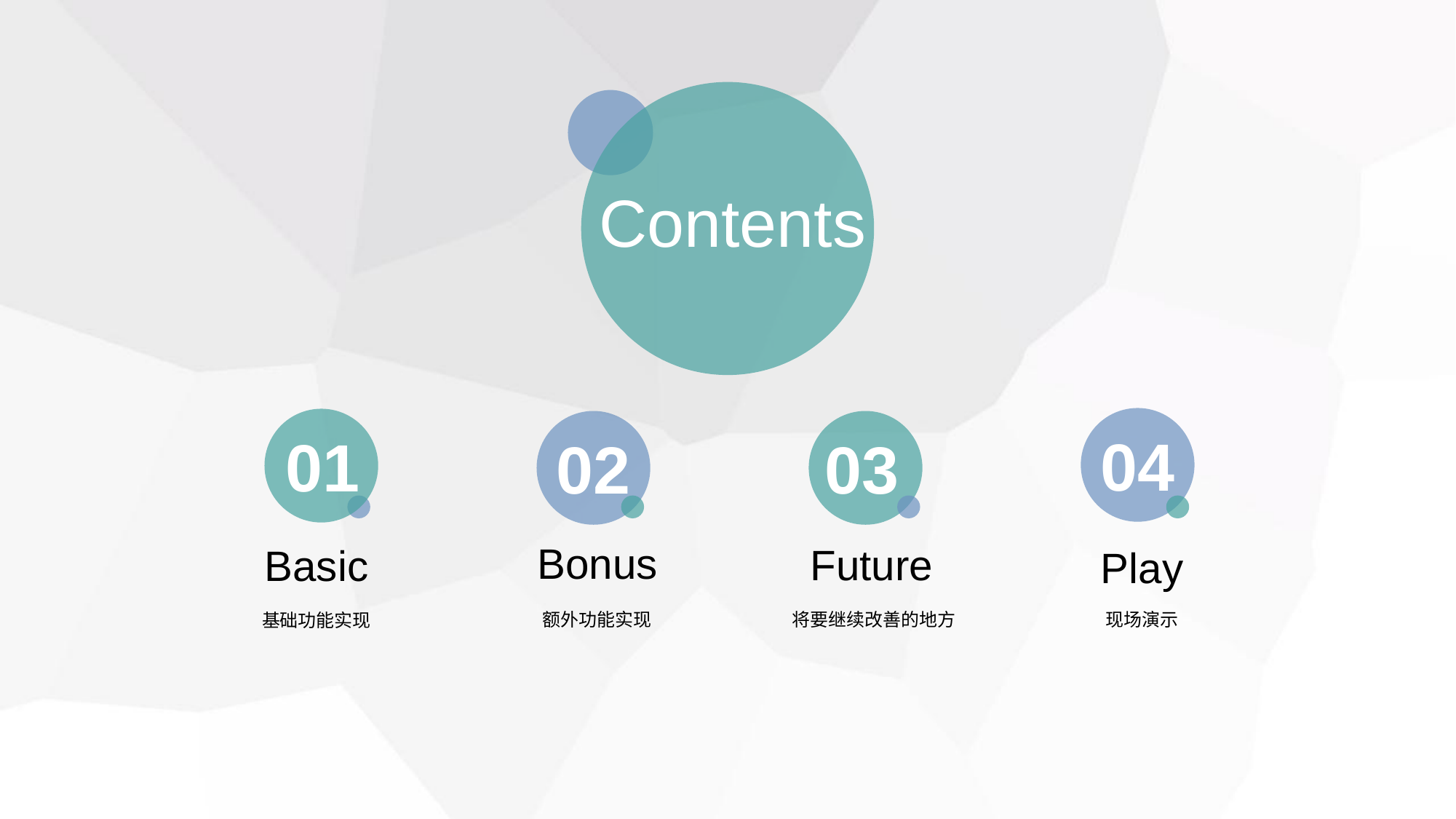

Contents

04
01
02
03

Bonus
Future
Basic
Play
额外功能实现
现场演示
将要继续改善的地方
基础功能实现